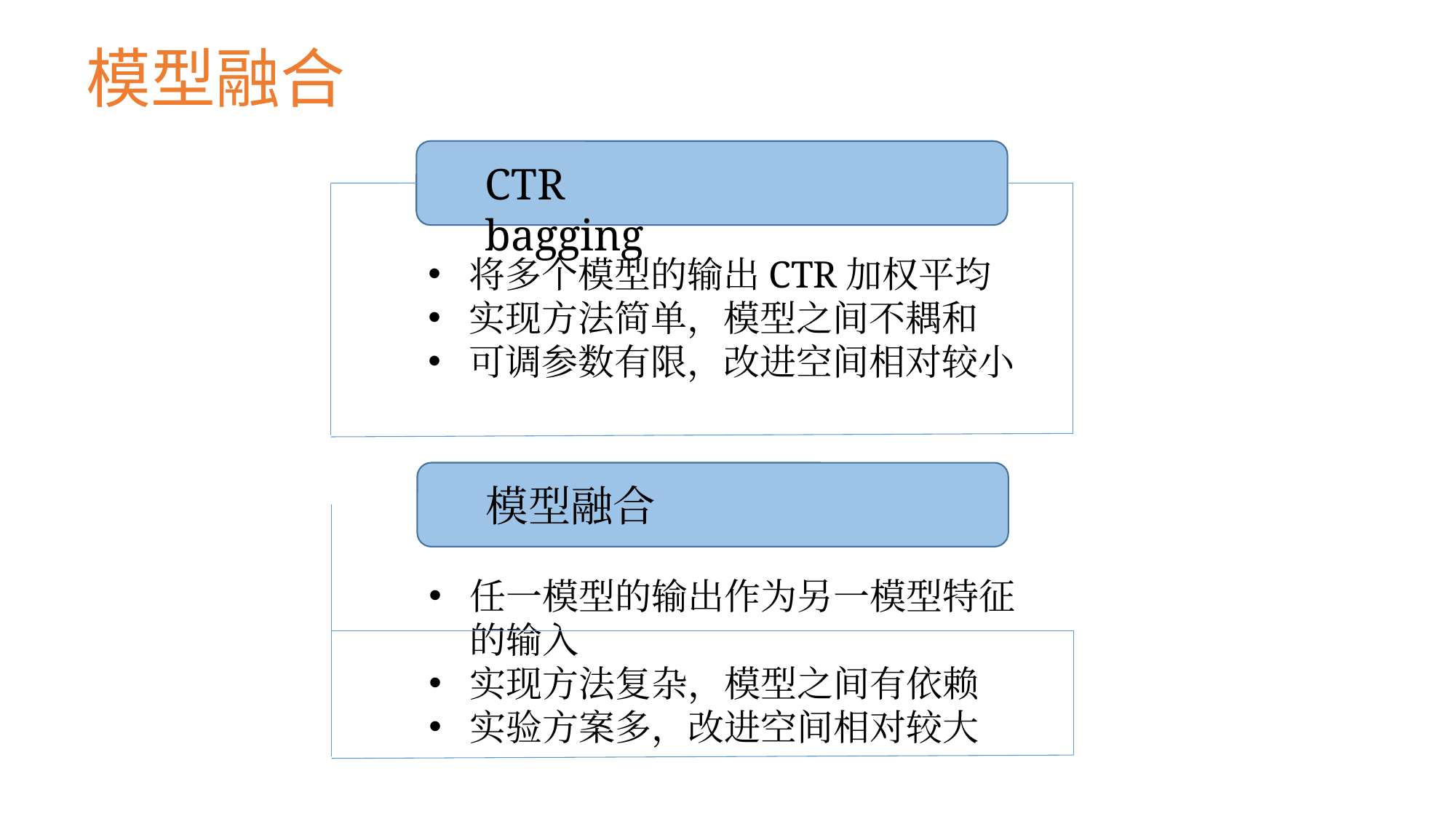

# 模型融合

CTR bagging
将多个模型的输出CTR加权平均
实现方法简单，模型之间不耦和
可调参数有限，改进空间相对较小

模型融合
任一模型的输出作为另一模型特征的输入
实现方法复杂，模型之间有依赖
实验方案多，改进空间相对较大